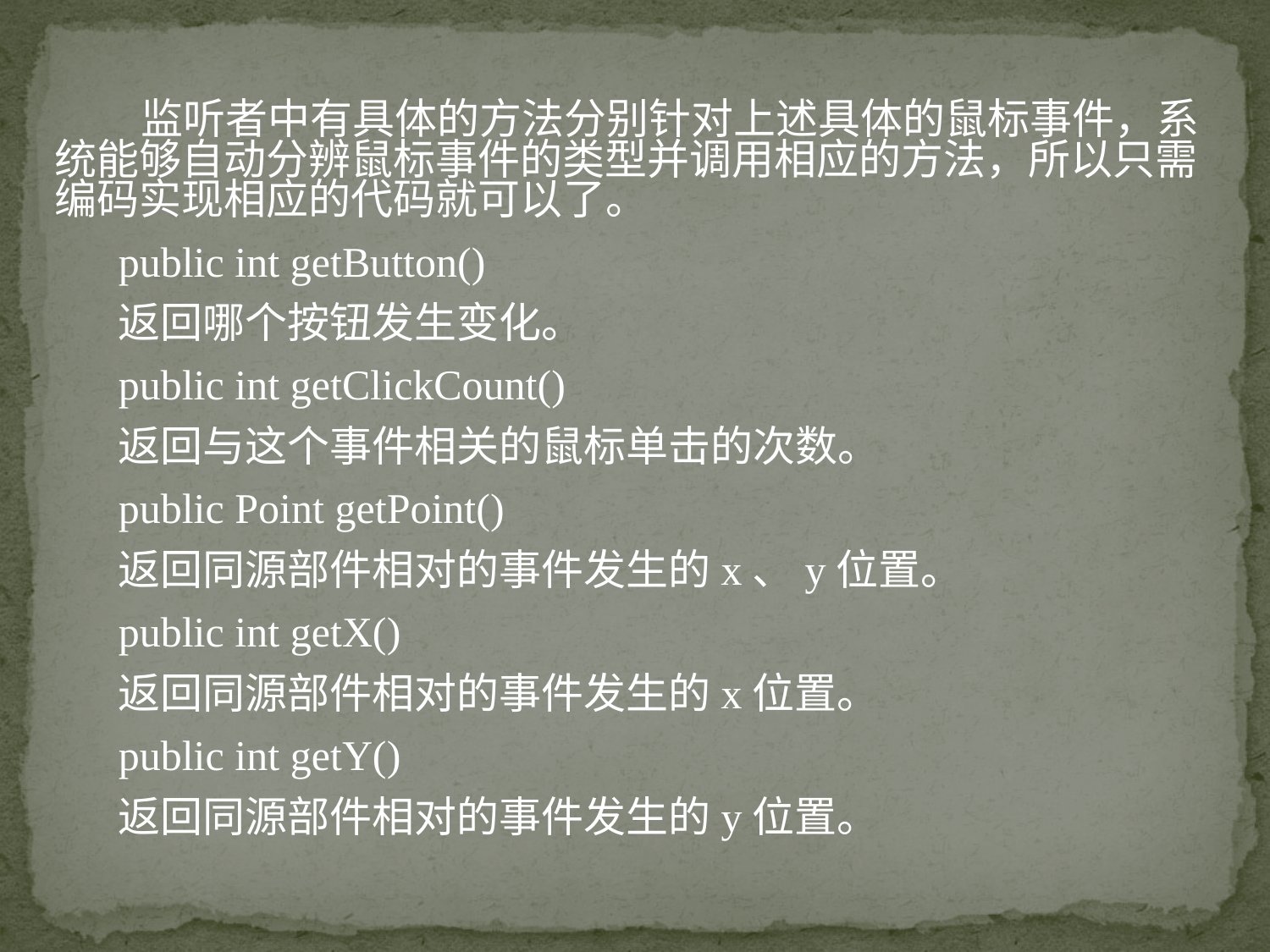

监听者中有具体的方法分别针对上述具体的鼠标事件，系统能够自动分辨鼠标事件的类型并调用相应的方法，所以只需编码实现相应的代码就可以了。
public int getButton()
返回哪个按钮发生变化。
public int getClickCount()
返回与这个事件相关的鼠标单击的次数。
public Point getPoint()
返回同源部件相对的事件发生的x、y位置。
public int getX()
返回同源部件相对的事件发生的x位置。
public int getY()
返回同源部件相对的事件发生的y位置。